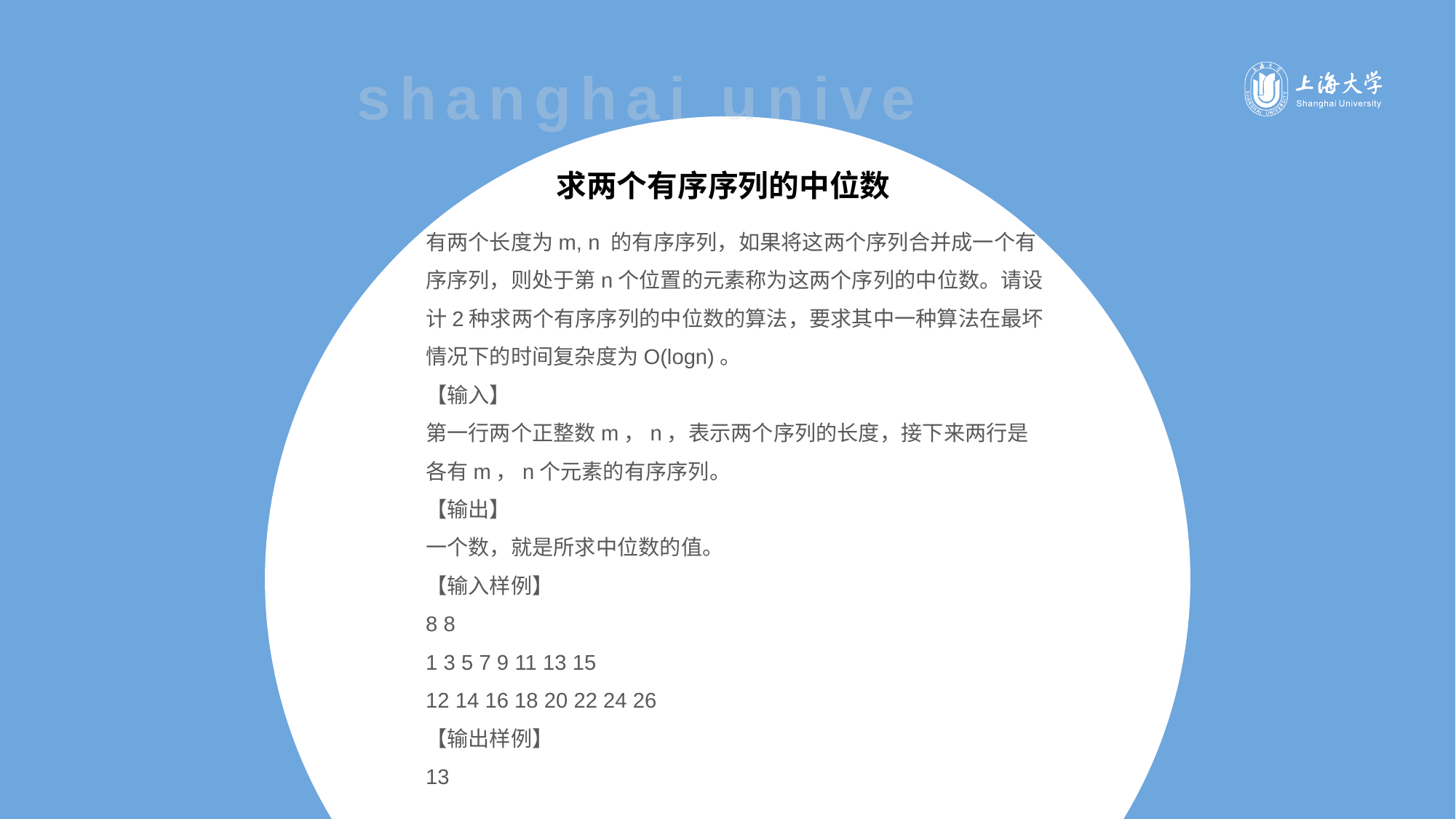

shanghai university

求两个有序序列的中位数
有两个长度为m, n 的有序序列，如果将这两个序列合并成一个有序序列，则处于第n个位置的元素称为这两个序列的中位数。请设计2种求两个有序序列的中位数的算法，要求其中一种算法在最坏情况下的时间复杂度为O(logn)。
【输入】
第一行两个正整数m，n，表示两个序列的长度，接下来两行是各有m，n个元素的有序序列。
【输出】
一个数，就是所求中位数的值。
【输入样例】
8 8
1 3 5 7 9 11 13 15
12 14 16 18 20 22 24 26
【输出样例】
13

e7d195523061f1c0d318120d6aeaf1b6ccceb6ba3da59c0775C5DE19DDDEBC09ED96DBD9900D9848D623ECAD1D4904B78047D0015C22C8BE97228BE8B5BFF08FE7A3AE04126DA07312A96C0F69F9BAB74C46B725AFB1A708D984D37AD95344670D96AF8C99654830F8DAEB8AF963DFE993C5D0331C1EA2F2EA108BE97C097A48A3D9250F9A4B2FBB